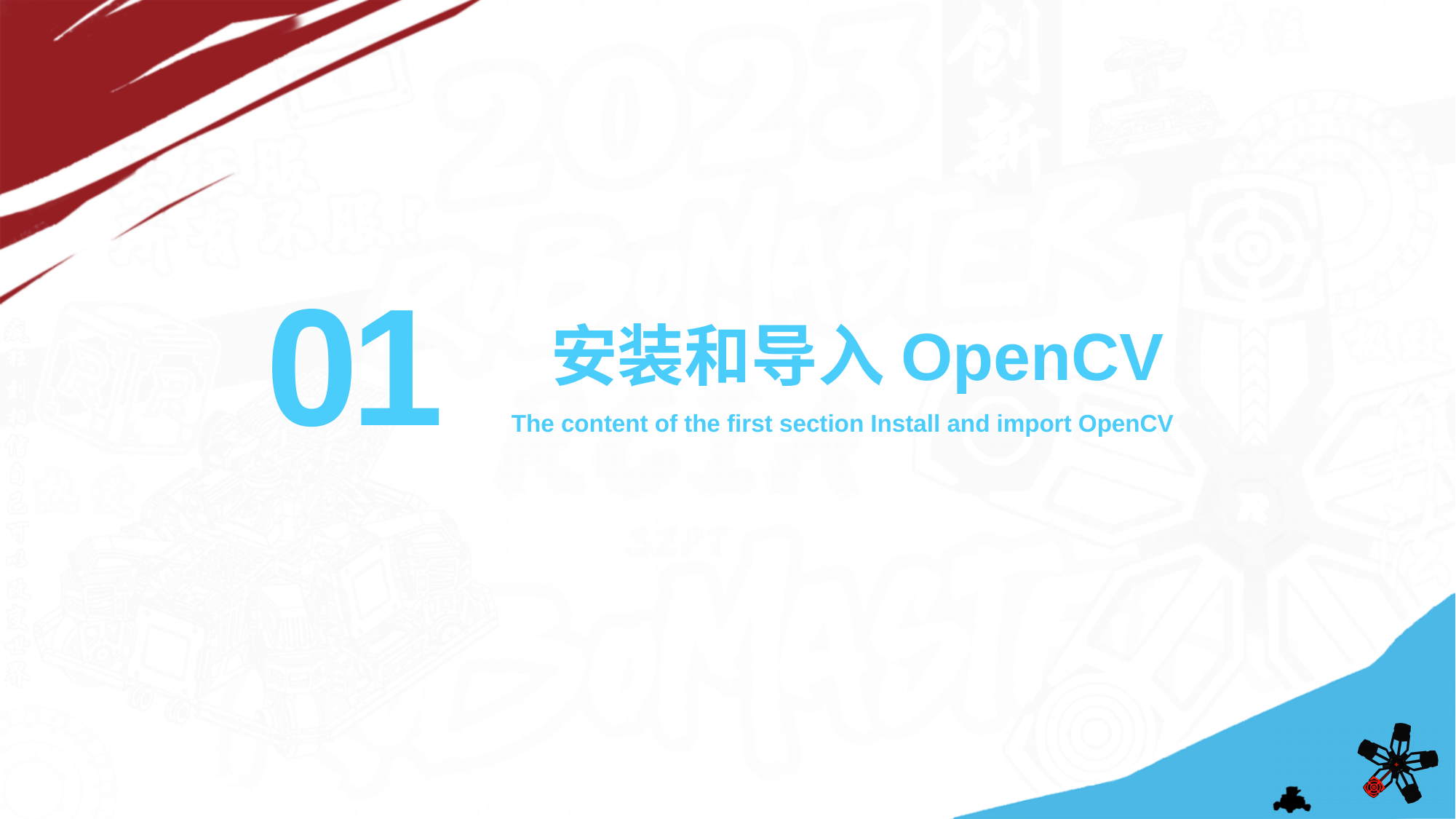

01
安装和导入OpenCV
The content of the first section Install and import OpenCV